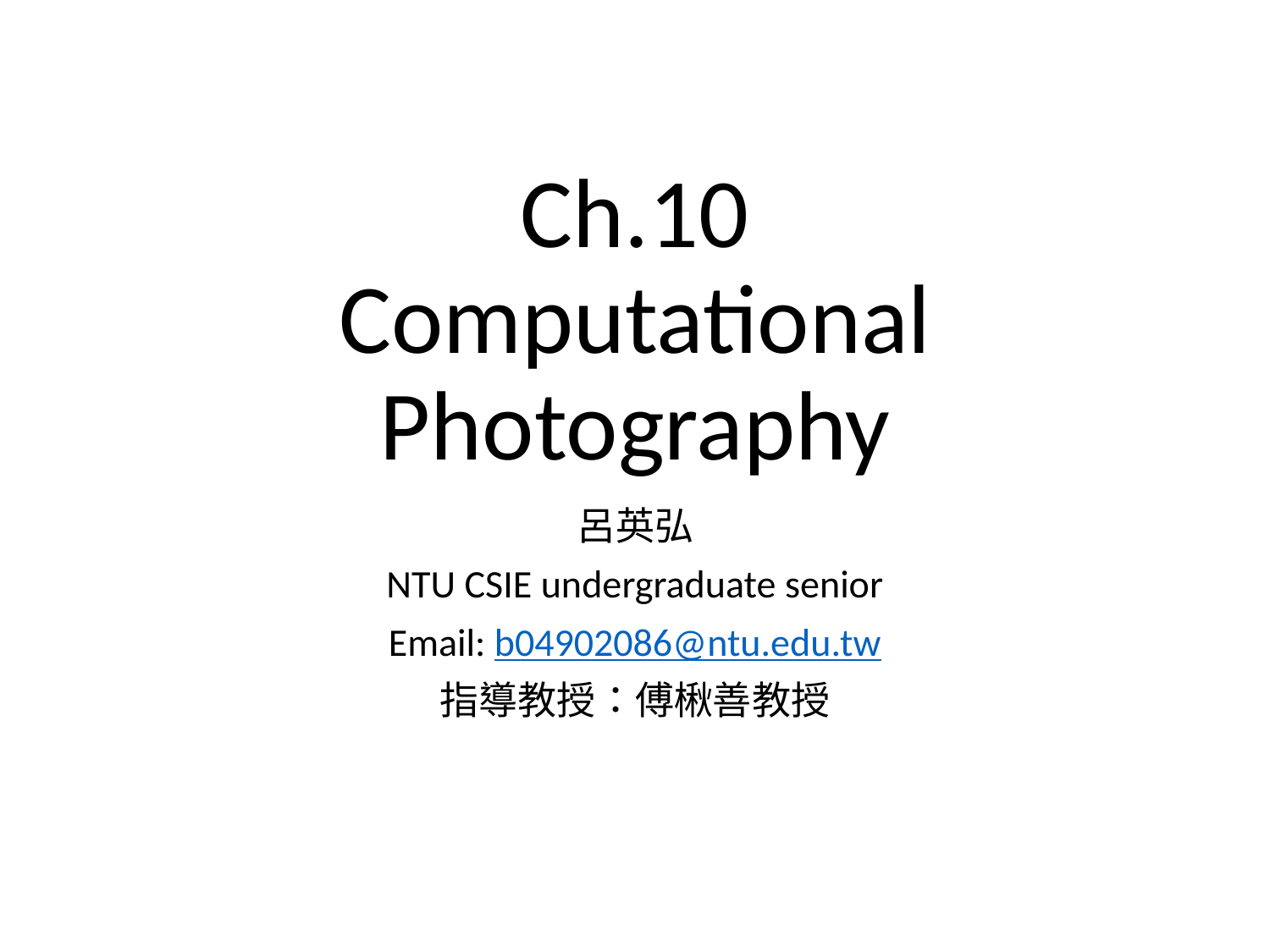

# Ch.10 Computational Photography
呂英弘
NTU CSIE undergraduate senior
Email: b04902086@ntu.edu.tw
指導教授：傅楸善教授